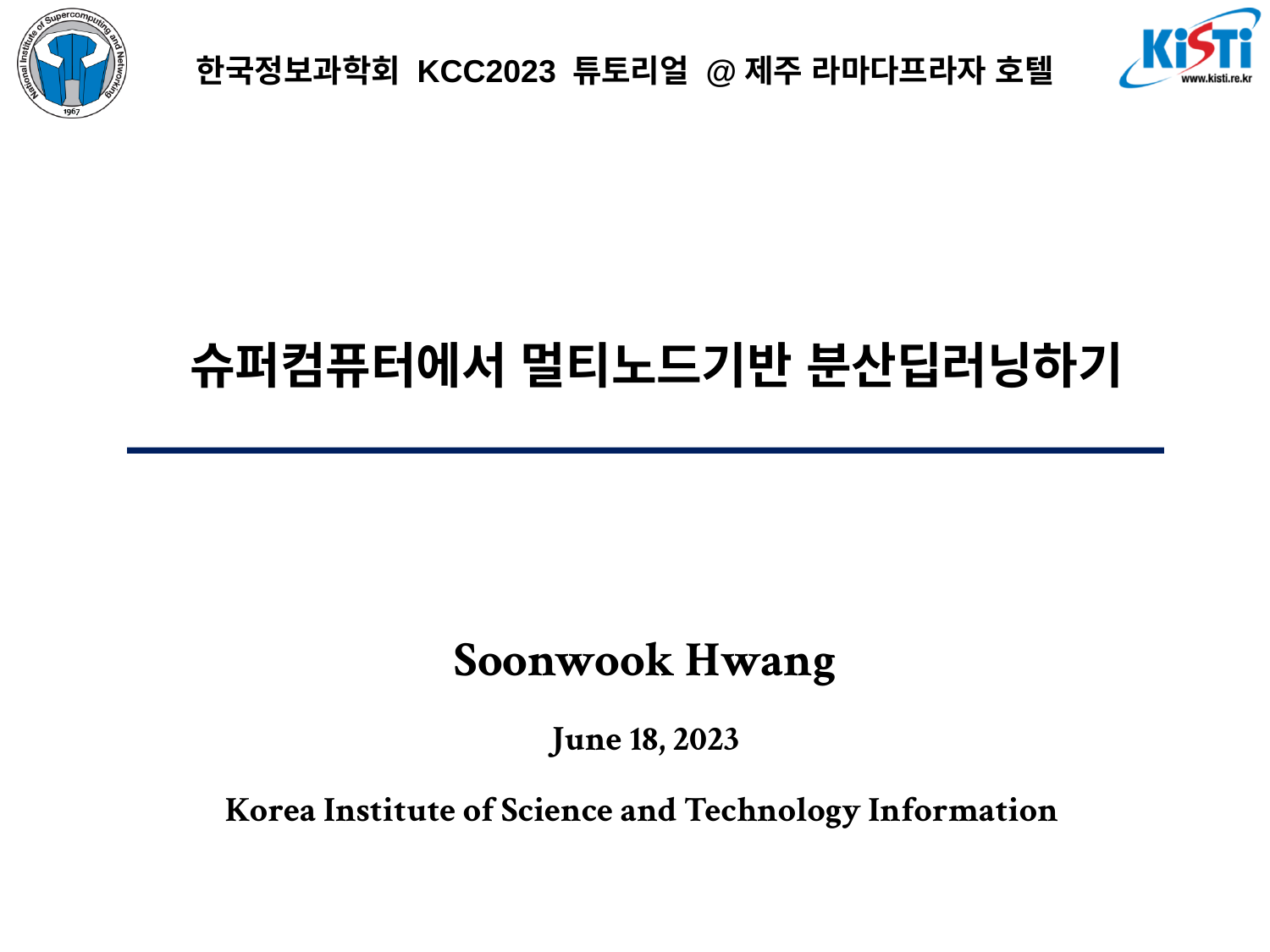

한국정보과학회 KCC2023 튜토리얼 @제주 라마다프라자 호텔

슈퍼컴퓨터에서 멀티노드기반 분산딥러닝하기

Soonwook Hwang

June 18, 2023

Korea Institute of Science and Technology Information